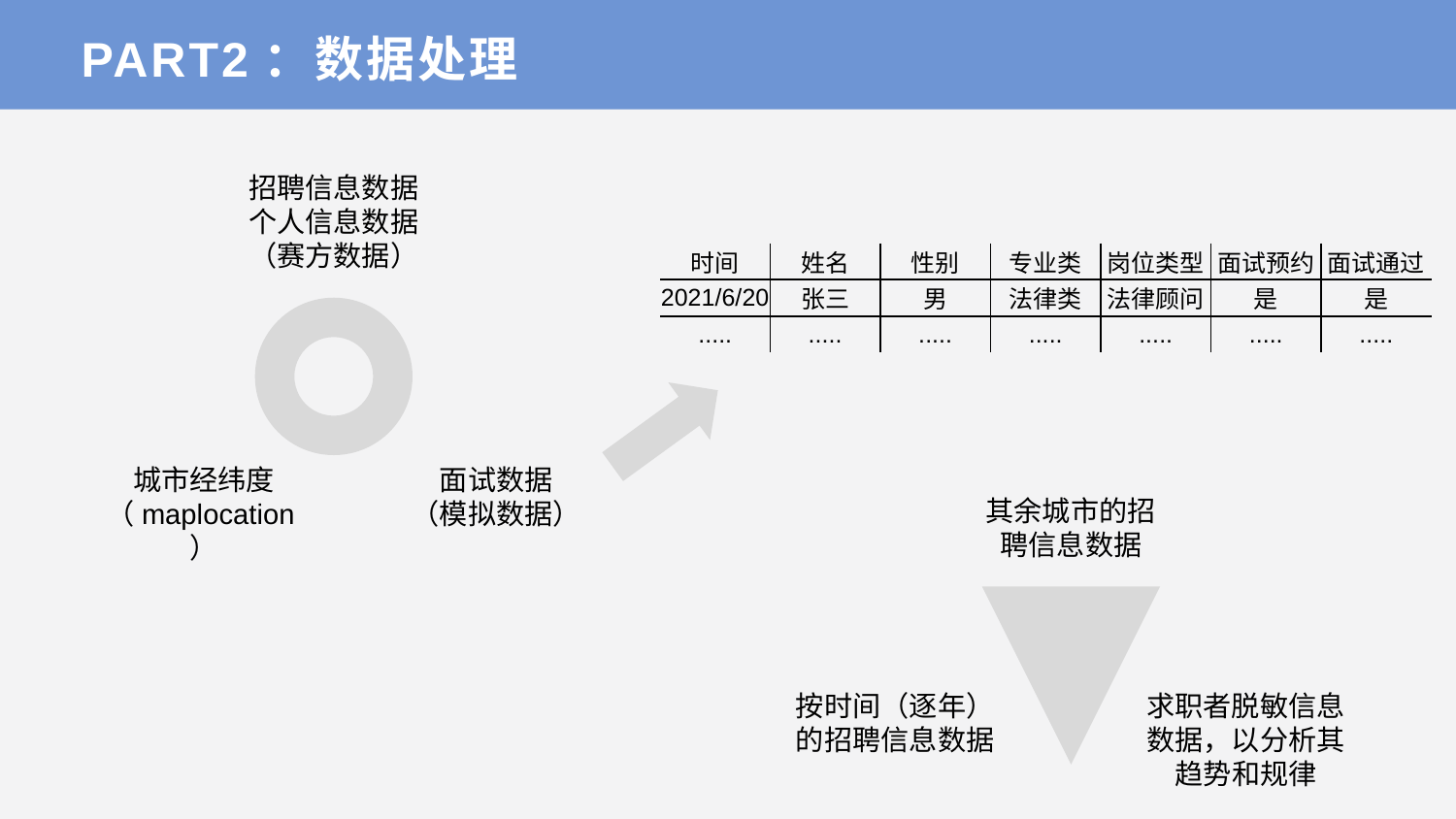

PART2：数据处理
招聘信息数据
个人信息数据
（赛方数据）

城市经纬度
（maplocation）
面试数据
（模拟数据）
| 时间 | 姓名 | 性别 | 专业类 | 岗位类型 | 面试预约 | 面试通过 |
| --- | --- | --- | --- | --- | --- | --- |
| 2021/6/20 | 张三 | 男 | 法律类 | 法律顾问 | 是 | 是 |
| ..... | ..... | ..... | ..... | ..... | ..... | ..... |

其余城市的招聘信息数据

按时间（逐年）的招聘信息数据
求职者脱敏信息数据，以分析其趋势和规律